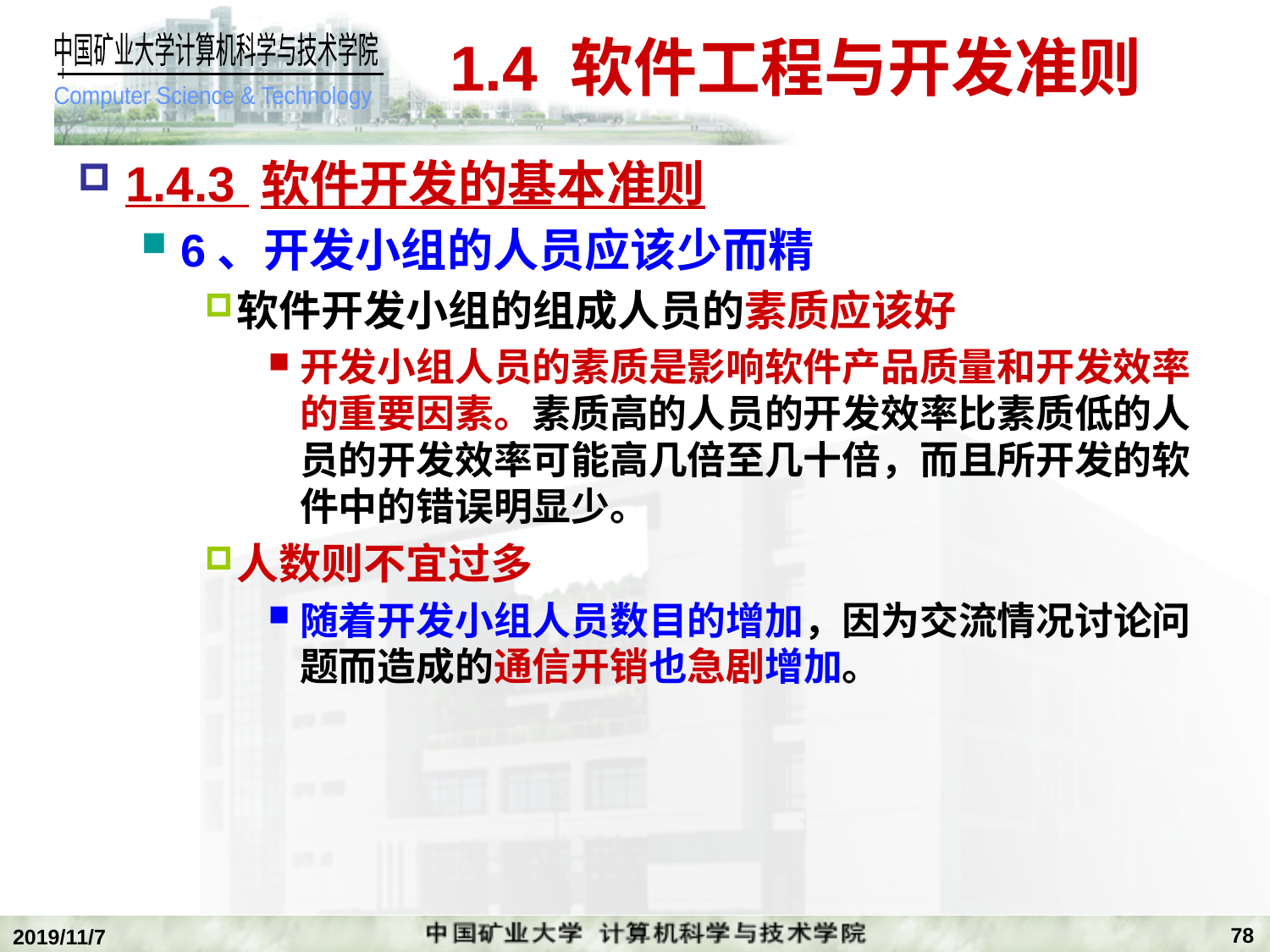

# 1.4 软件工程与开发准则
1.4.3 软件开发的基本准则
6、开发小组的人员应该少而精
软件开发小组的组成人员的素质应该好
开发小组人员的素质是影响软件产品质量和开发效率的重要因素。素质高的人员的开发效率比素质低的人员的开发效率可能高几倍至几十倍，而且所开发的软件中的错误明显少。
人数则不宜过多
随着开发小组人员数目的增加，因为交流情况讨论问题而造成的通信开销也急剧增加。
78
2019/11/7